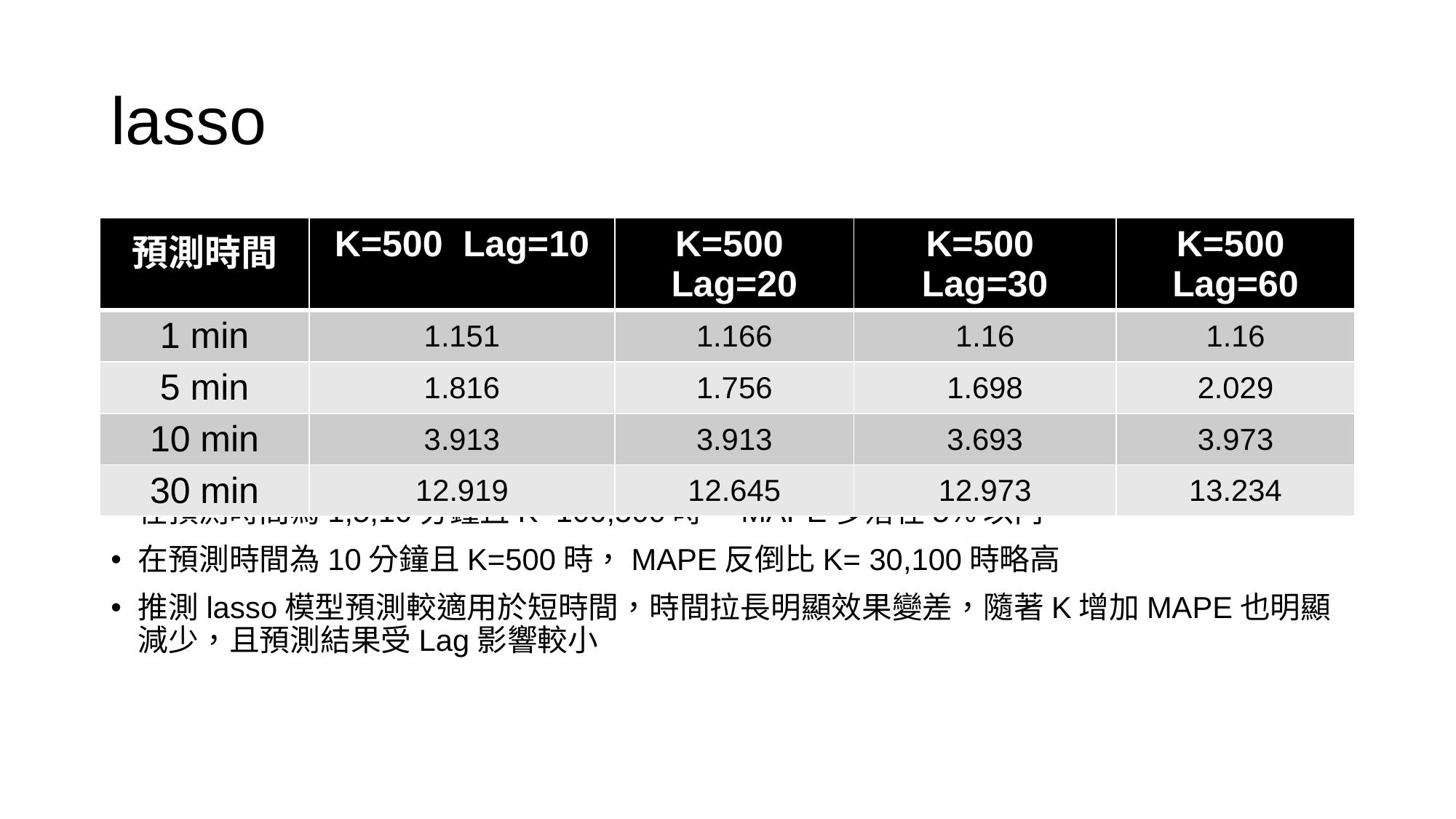

# lasso
| 預測時間 | K=500 Lag=10 | K=500 Lag=20 | K=500 Lag=30 | K=500 Lag=60 |
| --- | --- | --- | --- | --- |
| 1 min | 1.151 | 1.166 | 1.16 | 1.16 |
| 5 min | 1.816 | 1.756 | 1.698 | 2.029 |
| 10 min | 3.913 | 3.913 | 3.693 | 3.973 |
| 30 min | 12.919 | 12.645 | 12.973 | 13.234 |
在預測時間為1,5,10分鐘且K=100,500時，MAPE多落在5%以內
在預測時間為10分鐘且K=500時，MAPE反倒比K= 30,100時略高
推測lasso模型預測較適用於短時間，時間拉長明顯效果變差，隨著K增加MAPE也明顯減少，且預測結果受Lag影響較小